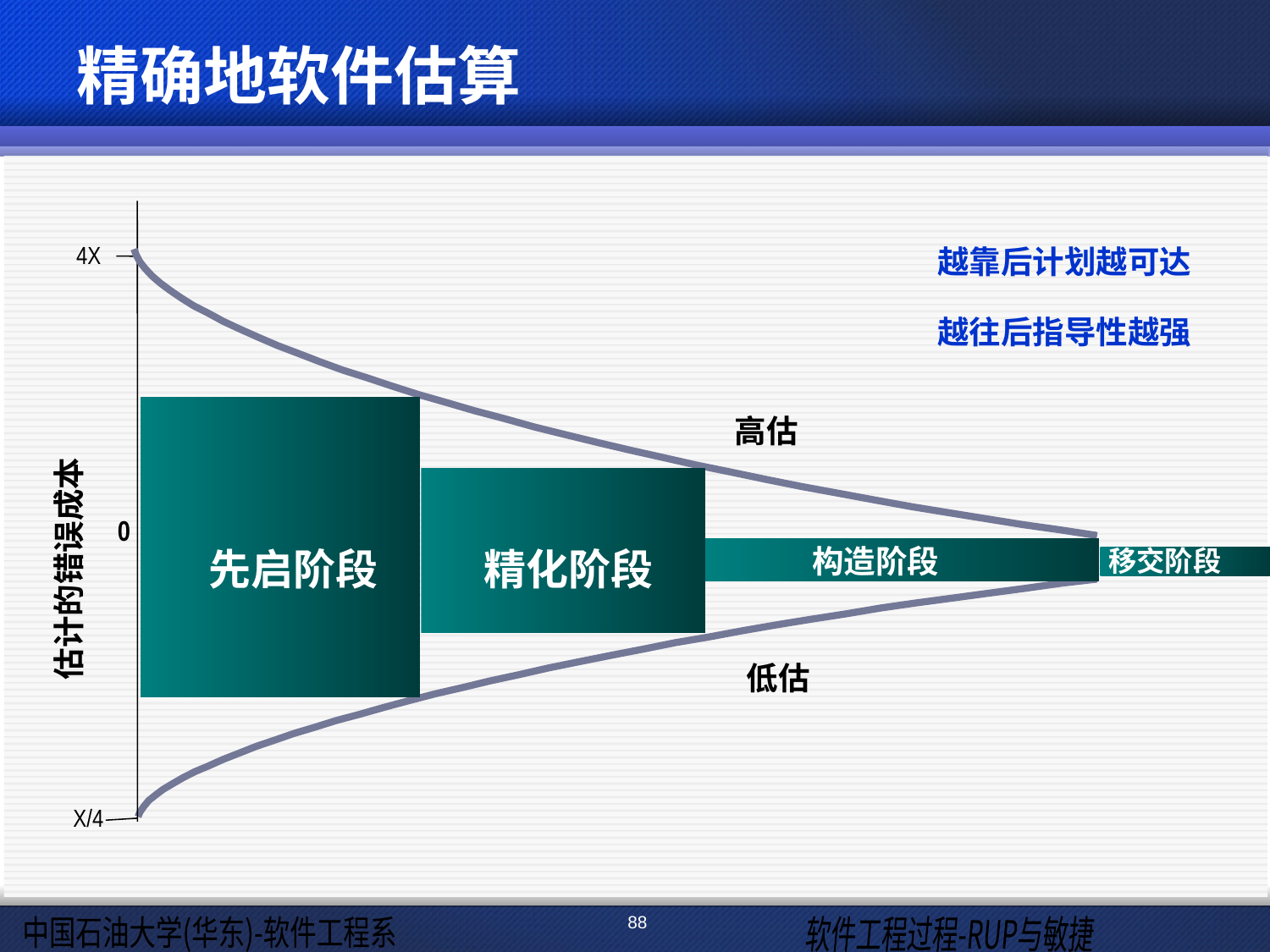

# 精确地软件估算

越靠后计划越可达
4X

越往后指导性越强

高估

估计的错误成本
0
构造阶段
先启阶段
精化阶段
移交阶段

低估
X/4

88